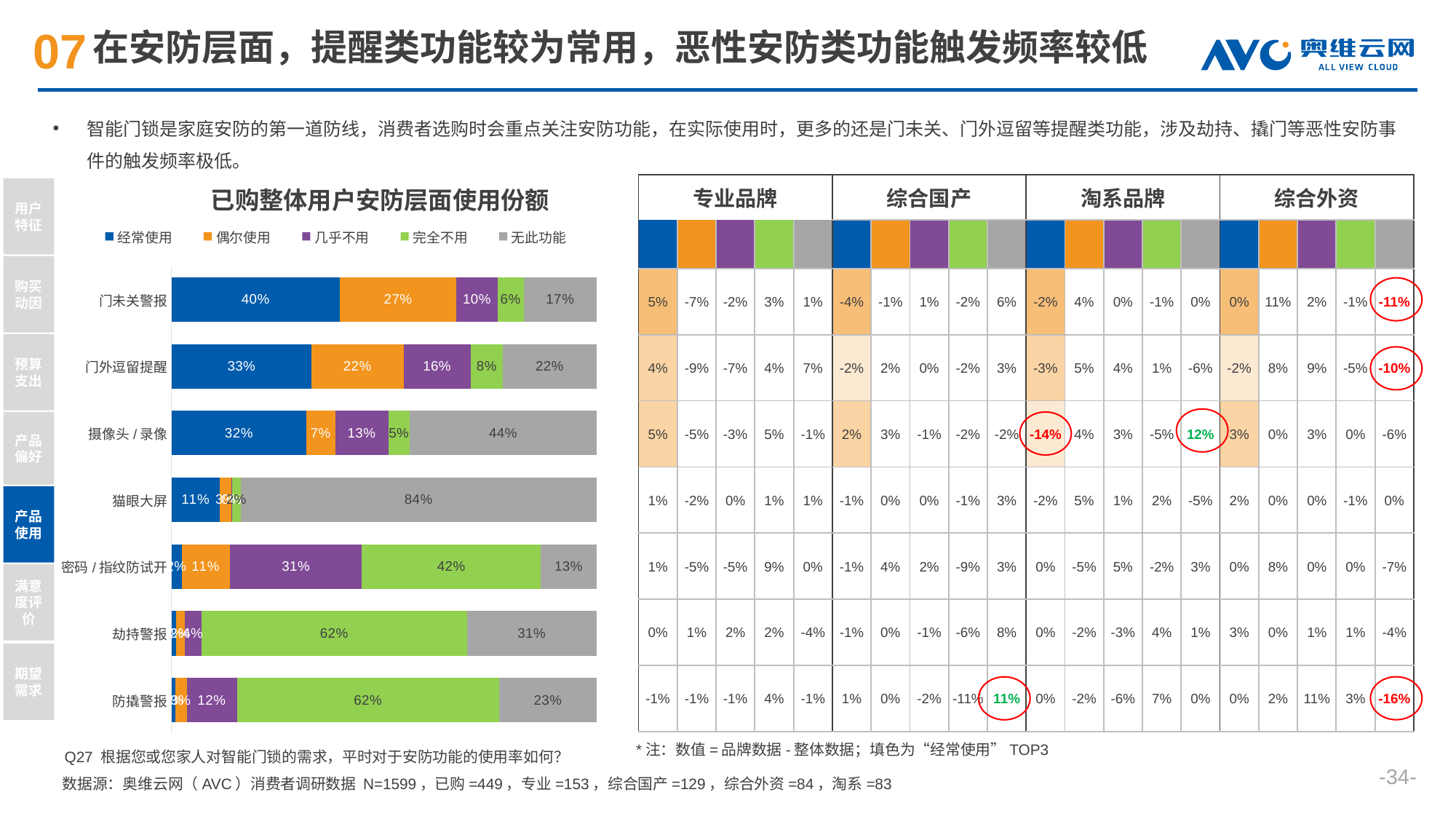

# 在安防层面，提醒类功能较为常用，恶性安防类功能触发频率较低
智能门锁是家庭安防的第一道防线，消费者选购时会重点关注安防功能，在实际使用时，更多的还是门未关、门外逗留等提醒类功能，涉及劫持、撬门等恶性安防事件的触发频率极低。
| 专业品牌 |  |  |  |  | 综合国产 |  |  |  |  | 淘系品牌 |  |  |  |  | 综合外资 |  |  |  |  |
| --- | --- | --- | --- | --- | --- | --- | --- | --- | --- | --- | --- | --- | --- | --- | --- | --- | --- | --- | --- |
|  |  |  |  |  |  |  |  |  |  |  |  |  |  |  |  |  |  |  |  |
| 5% | -7% | -2% | 3% | 1% | -4% | -1% | 1% | -2% | 6% | -2% | 4% | 0% | -1% | 0% | 0% | 11% | 2% | -1% | -11% |
| 4% | -9% | -7% | 4% | 7% | -2% | 2% | 0% | -2% | 3% | -3% | 5% | 4% | 1% | -6% | -2% | 8% | 9% | -5% | -10% |
| 5% | -5% | -3% | 5% | -1% | 2% | 3% | -1% | -2% | -2% | -14% | 4% | 3% | -5% | 12% | 3% | 0% | 3% | 0% | -6% |
| 1% | -2% | 0% | 1% | 1% | -1% | 0% | 0% | -1% | 3% | -2% | 5% | 1% | 2% | -5% | 2% | 0% | 0% | -1% | 0% |
| 1% | -5% | -5% | 9% | 0% | -1% | 4% | 2% | -9% | 3% | 0% | -5% | 5% | -2% | 3% | 0% | 8% | 0% | 0% | -7% |
| 0% | 1% | 2% | 2% | -4% | -1% | 0% | -1% | -6% | 8% | 0% | -2% | -3% | 4% | 1% | 3% | 0% | 1% | 1% | -4% |
| -1% | -1% | -1% | 4% | -1% | 1% | 0% | -2% | -11% | 11% | 0% | -2% | -6% | 7% | 0% | 0% | 2% | 11% | 3% | -16% |
用户特征
购买动因
预算支出
产品偏好
产品使用
满意度评价
期望需求

### Chart

| Category | 经常使用 | 偶尔使用 | 几乎不用 | 完全不用 | 无此功能 |
|---|---|---|---|---|---|
| 门未关警报 | 0.396 | 0.274 | 0.096 | 0.062 | 0.171 |
| 门外逗留提醒 | 0.33 | 0.216 | 0.158 | 0.076 | 0.22 |
| 摄像头/录像 | 0.318 | 0.067 | 0.125 | 0.051 | 0.439 |
| 猫眼大屏 | 0.114 | 0.027 | 0.002 | 0.02 | 0.837 |
| 密码/指纹防试开 | 0.024 | 0.114 | 0.31 | 0.421 | 0.131 |
| 劫持警报 | 0.011 | 0.02 | 0.04 | 0.624 | 0.305 |
| 防撬警报 | 0.009 | 0.027 | 0.118 | 0.617 | 0.229 |
已购整体用户安防层面使用份额

*注：数值=品牌数据-整体数据；填色为“经常使用”TOP3
Q27 根据您或您家人对智能门锁的需求，平时对于安防功能的使用率如何？
-34-
数据源：奥维云网（AVC）消费者调研数据 N=1599，已购=449，专业=153，综合国产=129，综合外资=84，淘系=83